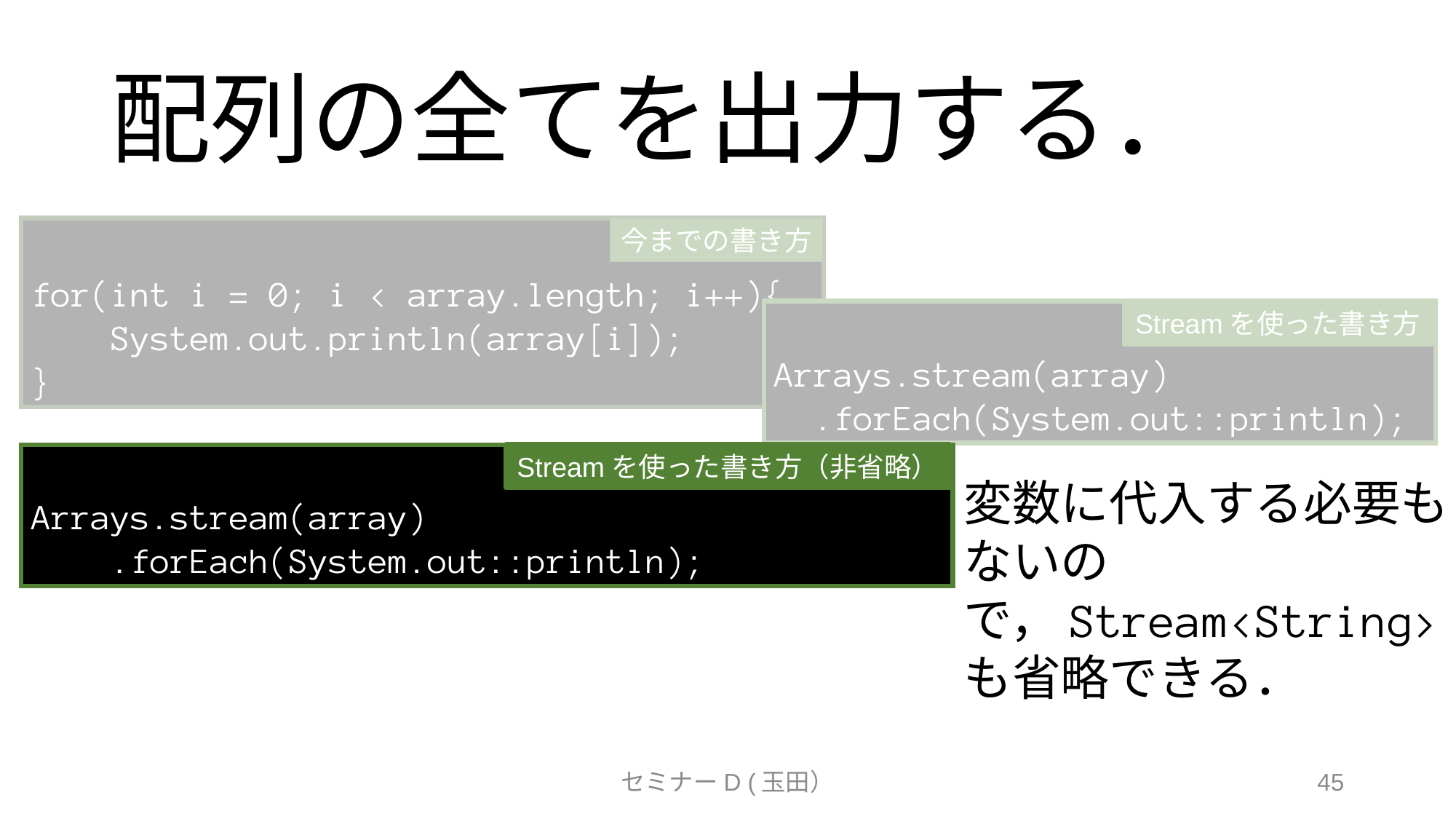

# 配列の全てを出力する．

for(int i = 0; i < array.length; i++){
    System.out.println(array[i]);
}
今までの書き方

Arrays.stream(array)
  .forEach(System.out::println);
Streamを使った書き方
Streamを使った書き方（非省略）
Arrays.stream(array)
    .forEach(System.out::println);
変数に代入する必要もないので，Stream<String> も省略できる．
セミナーD (玉田）
45